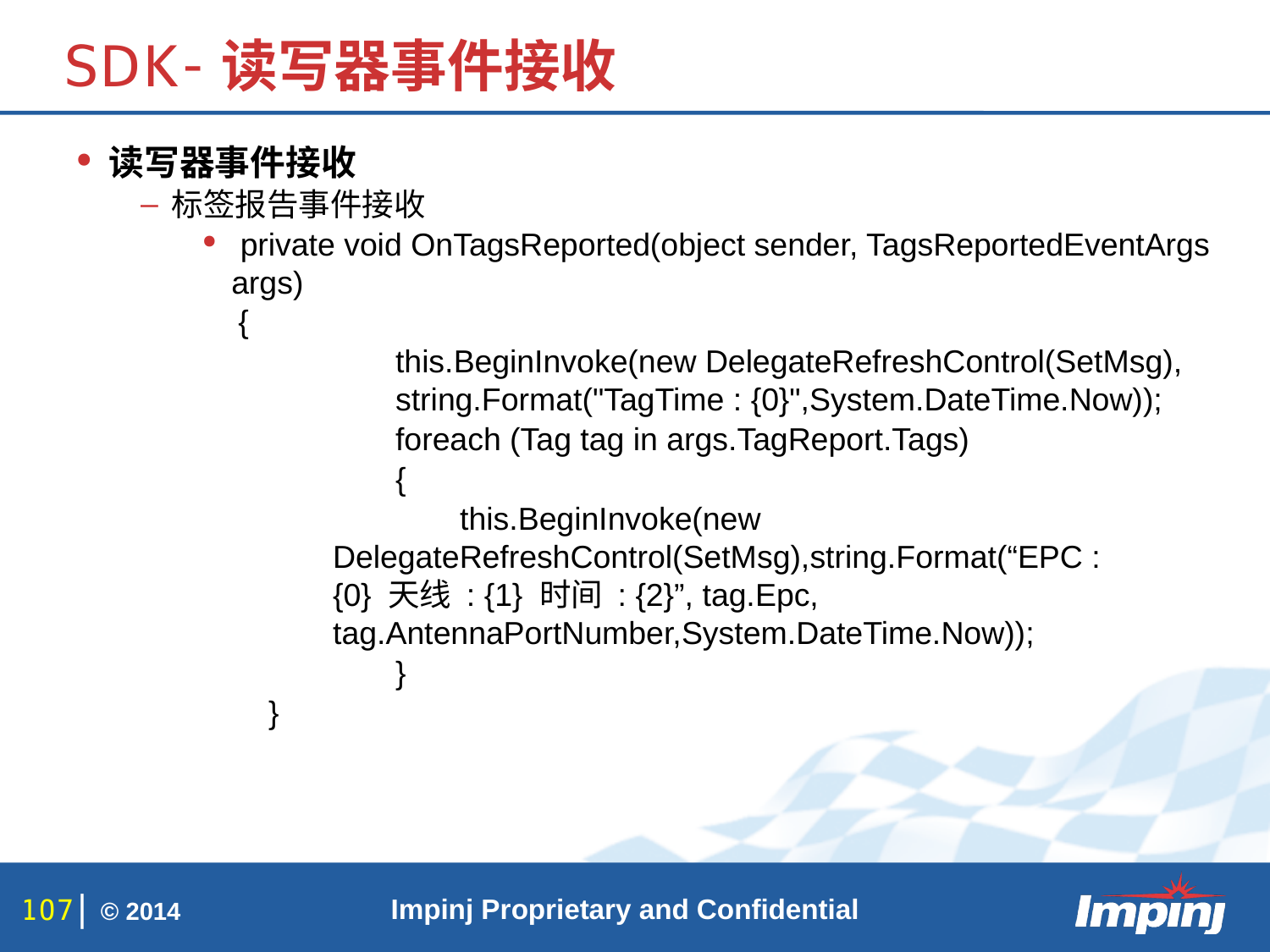

# SDK-读写器事件接收
读写器事件接收
标签报告事件接收
 private void OnTagsReported(object sender, TagsReportedEventArgs args)
    {
	this.BeginInvoke(new DelegateRefreshControl(SetMsg), 	string.Format("TagTime : {0}",System.DateTime.Now));
	foreach (Tag tag in args.TagReport.Tags)
 	{
	this.BeginInvoke(new 	DelegateRefreshControl(SetMsg),string.Format(“EPC : 	{0} 天线 : {1} 时间 : {2}”, tag.Epc, 	tag.AntennaPortNumber,System.DateTime.Now));
	}
}